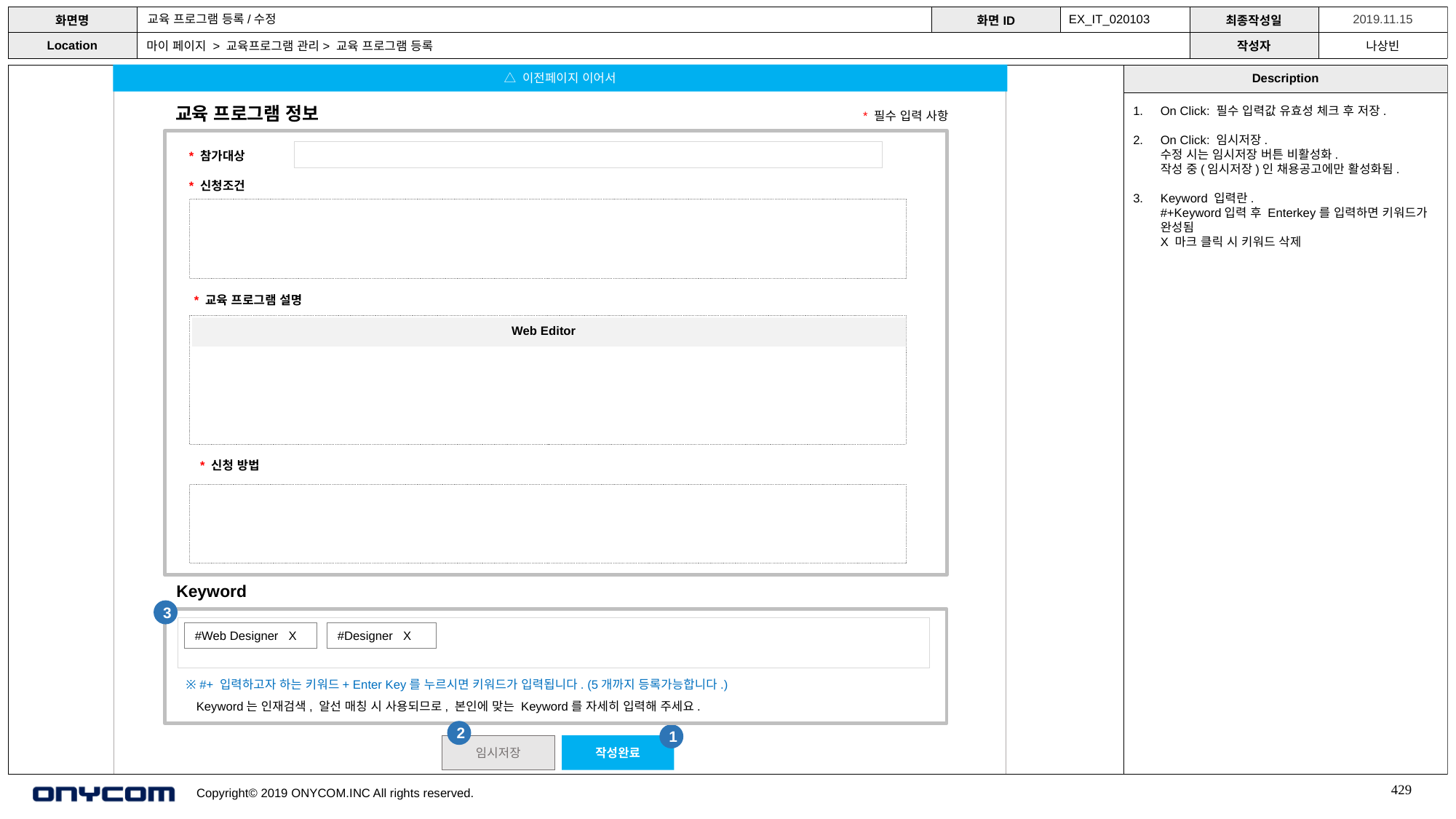

교육 프로그램 등록/수정
EX_IT_020103
마이 페이지 > 교육프로그램 관리> 교육 프로그램 등록
△ 이전페이지 이어서
교육 프로그램 정보
On Click: 필수 입력값 유효성 체크 후 저장.

On Click: 임시저장.
수정 시는 임시저장 버튼 비활성화.
작성 중(임시저장)인 채용공고에만 활성화됨.

Keyword 입력란.
#+Keyword입력 후 Enterkey를 입력하면 키워드가 완성됨
X 마크 클릭 시 키워드 삭제
* 필수 입력 사항

* 참가대상
* 신청조건

* 교육 프로그램 설명

Web Editor
* 참가대상
* 신청 방법

Keyword
3

#Designer   X
#Web Designer   X
※ #+ 입력하고자 하는 키워드+ Enter Key를 누르시면 키워드가 입력됩니다. (5개까지 등록가능합니다.)
Keyword는 인재검색, 알선 매칭 시 사용되므로, 본인에 맞는 Keyword를 자세히 입력해 주세요.
2
1
작성완료
임시저장
429